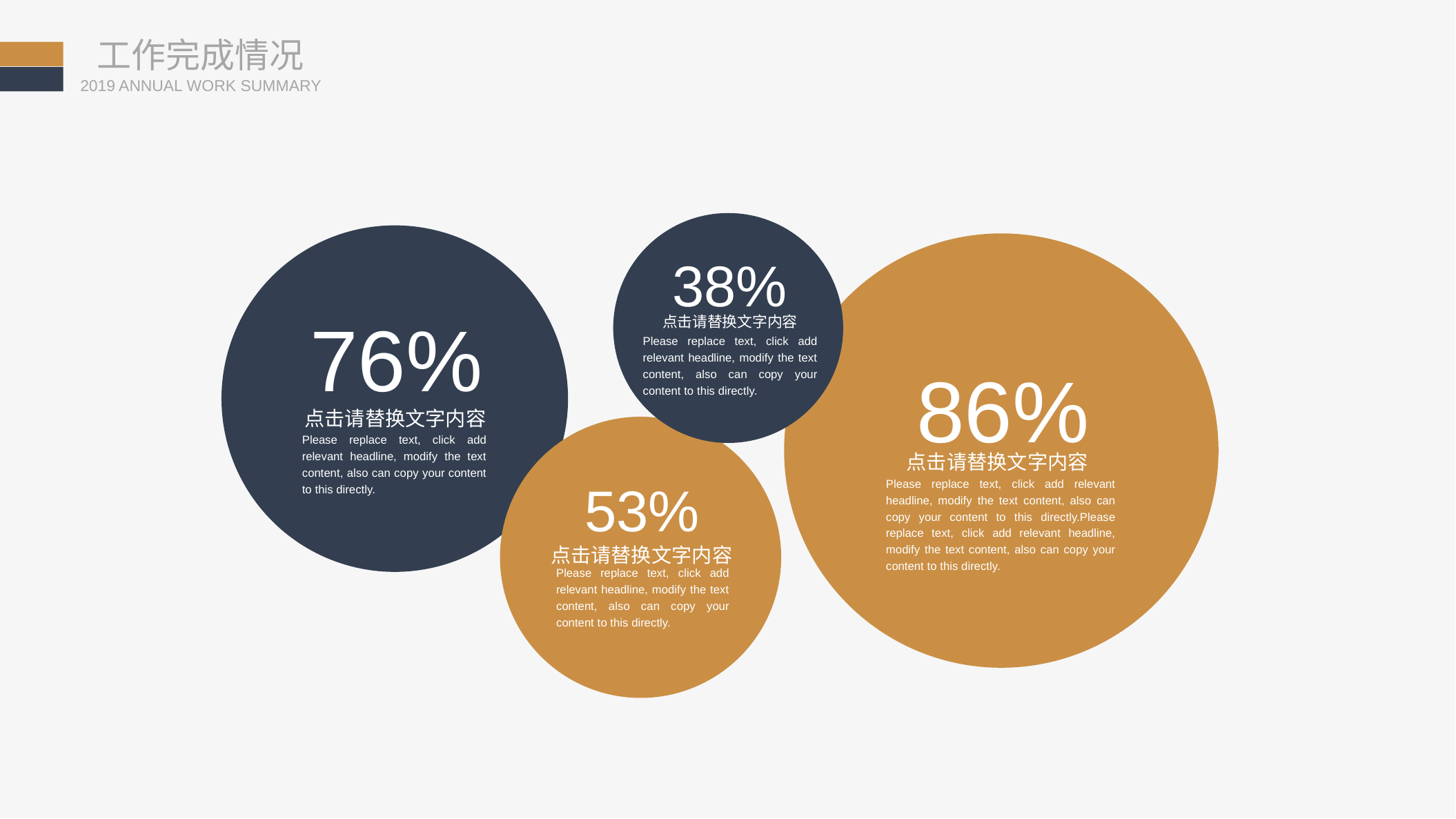

工作完成情况

2019 ANNUAL WORK SUMMARY

38%
点击请替换文字内容
Please replace text, click add relevant headline, modify the text content, also can copy your content to this directly.

76%
点击请替换文字内容
Please replace text, click add relevant headline, modify the text content, also can copy your content to this directly.

86%
点击请替换文字内容
Please replace text, click add relevant headline, modify the text content, also can copy your content to this directly.Please replace text, click add relevant headline, modify the text content, also can copy your content to this directly.

53%
点击请替换文字内容
Please replace text, click add relevant headline, modify the text content, also can copy your content to this directly.